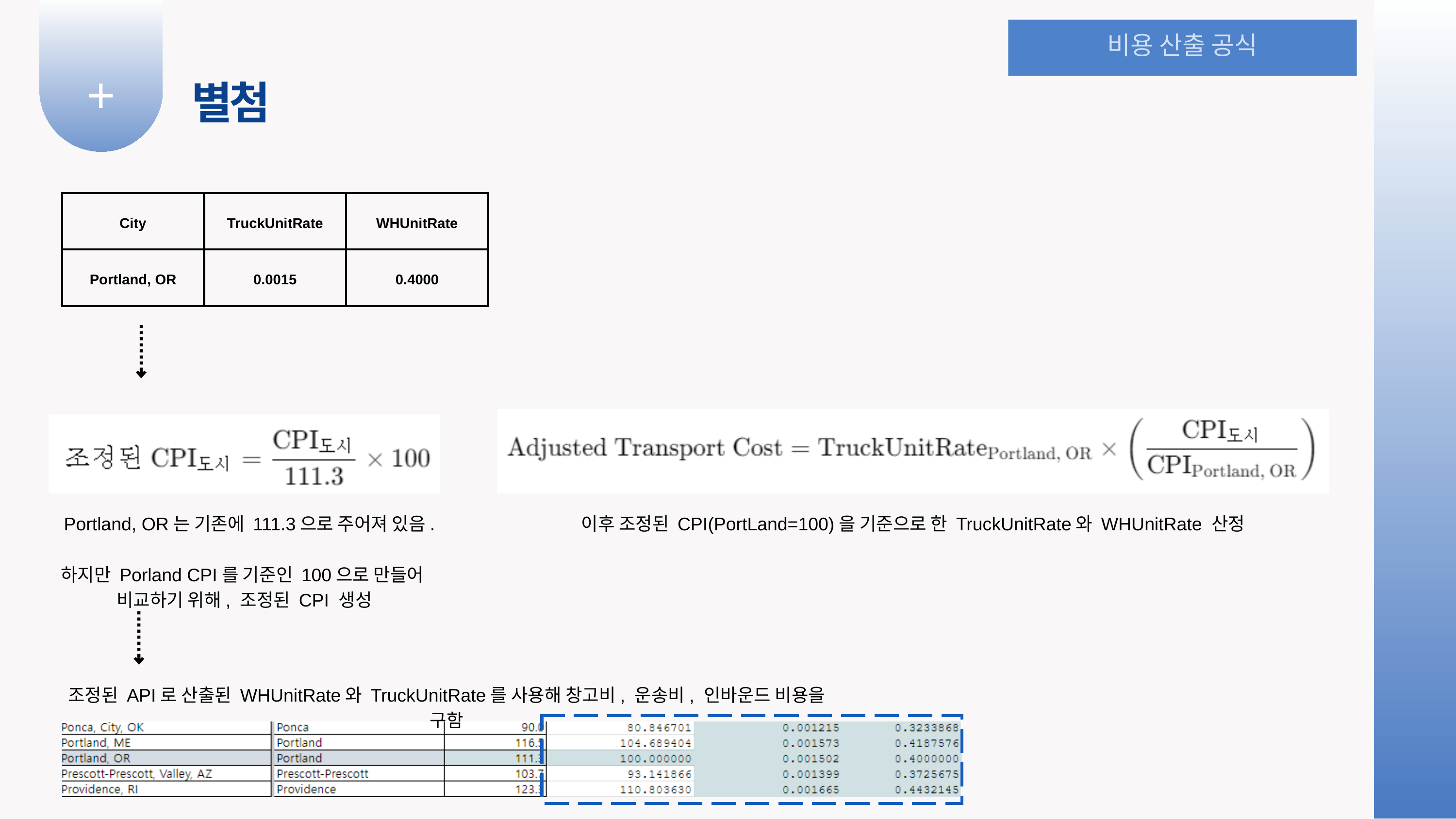

비용 산출 공식
+
별첨
| City | TruckUnitRate | WHUnitRate |
| --- | --- | --- |
| Portland, OR | 0.0015 | 0.4000 |

 Portland, OR는 기존에 111.3으로 주어져 있음.
하지만 Porland CPI를 기준인 100으로 만들어
비교하기 위해, 조정된 CPI 생성
이후 조정된 CPI(PortLand=100)을 기준으로 한 TruckUnitRate와 WHUnitRate 산정

조정된 API로 산출된 WHUnitRate와 TruckUnitRate를 사용해 창고비, 운송비, 인바운드 비용을 구함